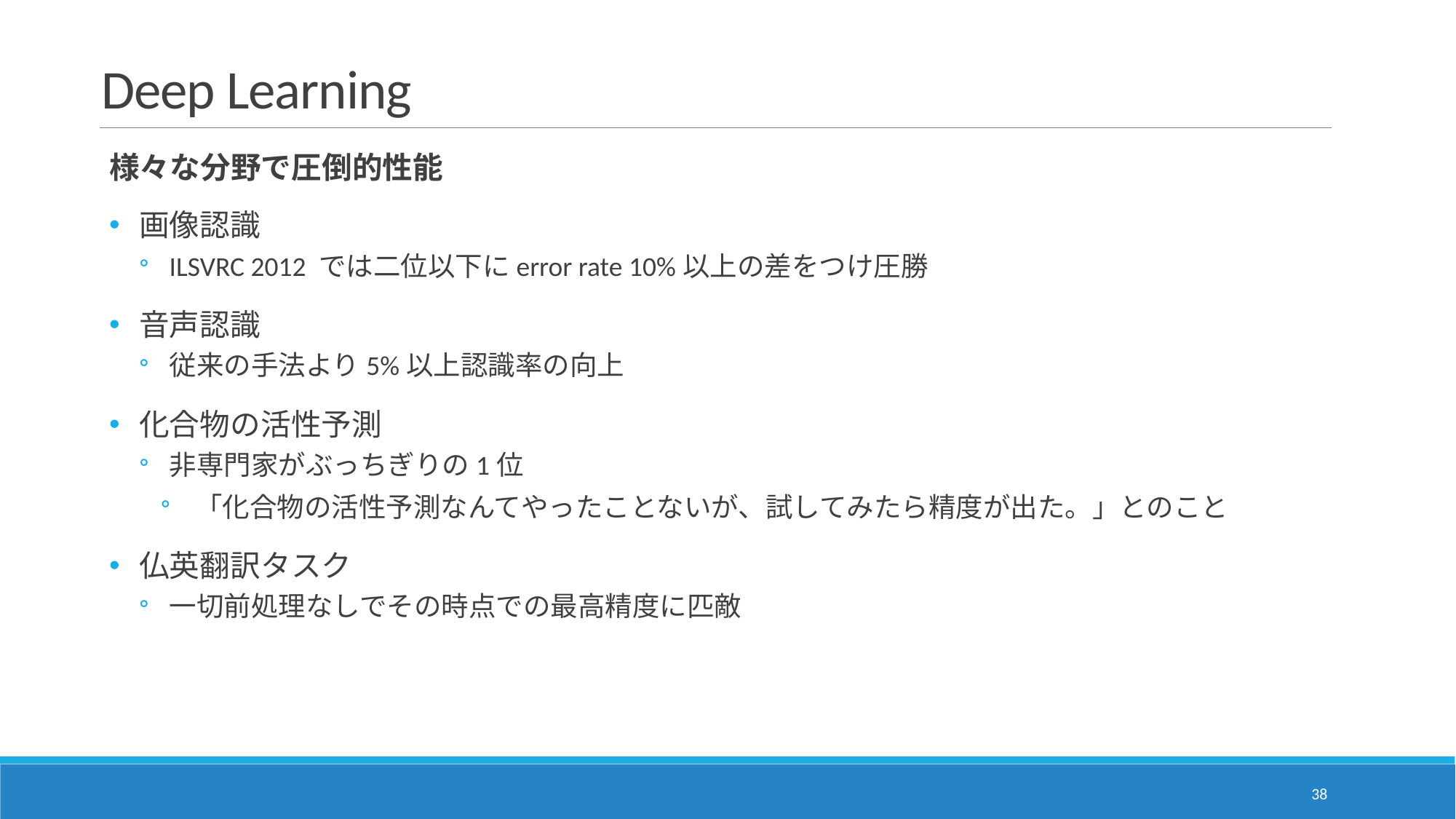

# Deep Learning
様々な分野で圧倒的性能
画像認識
ILSVRC 2012 では二位以下にerror rate 10%以上の差をつけ圧勝
音声認識
従来の手法より5%以上認識率の向上
化合物の活性予測
非専門家がぶっちぎりの1位
「化合物の活性予測なんてやったことないが、試してみたら精度が出た。」とのこと
仏英翻訳タスク
一切前処理なしでその時点での最高精度に匹敵
38